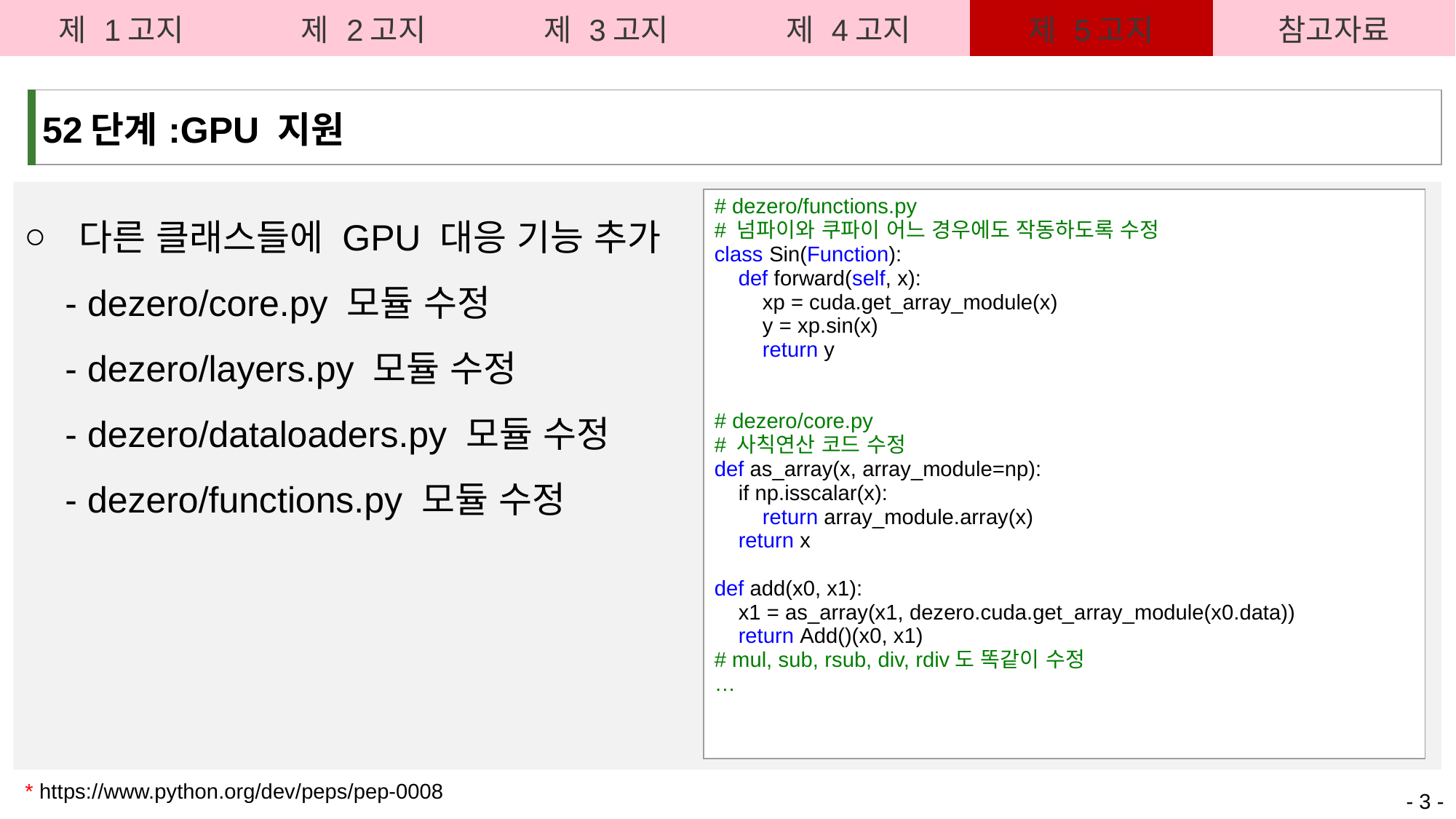

| 제 1고지 | 제 2고지 | 제 3고지 | 제 4고지 | 제 5고지 | 참고자료 |
| --- | --- | --- | --- | --- | --- |
| 52단계:GPU 지원 |
| --- |
다른 클래스들에 GPU 대응 기능 추가
    - dezero/core.py 모듈 수정
    - dezero/layers.py 모듈 수정
    - dezero/dataloaders.py 모듈 수정
    - dezero/functions.py 모듈 수정
| # dezero/functions.py # 넘파이와 쿠파이 어느 경우에도 작동하도록 수정 class Sin(Function):     def forward(self, x):         xp = cuda.get\_array\_module(x)         y = xp.sin(x)         return y # dezero/core.py # 사칙연산 코드 수정 def as\_array(x, array\_module=np):     if np.isscalar(x):         return array\_module.array(x)     return x def add(x0, x1):     x1 = as\_array(x1, dezero.cuda.get\_array\_module(x0.data))     return Add()(x0, x1) # mul, sub, rsub, div, rdiv도 똑같이 수정 … |
| --- |
* https://www.python.org/dev/peps/pep-0008
- 3 -